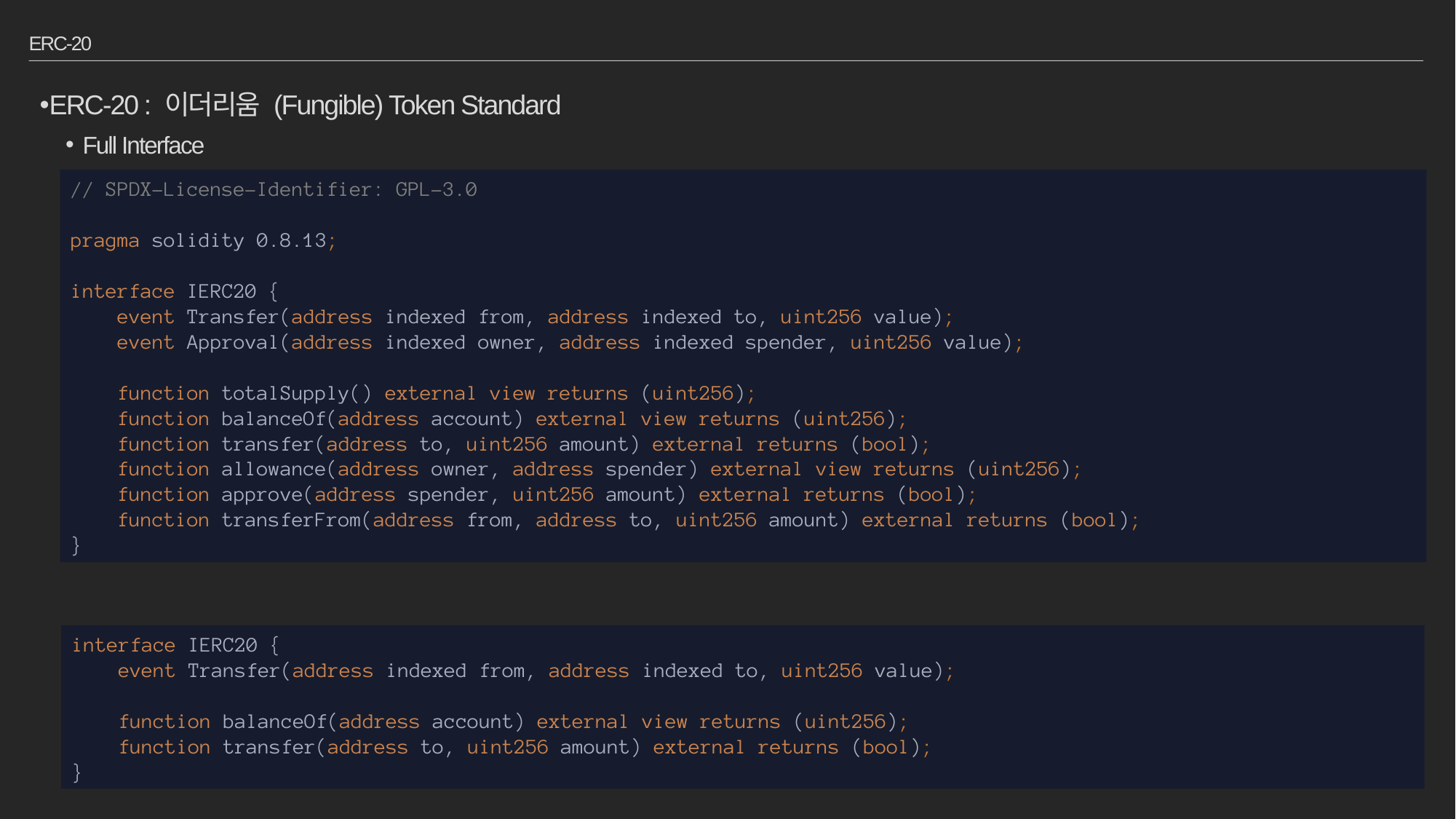

# ERC-20
ERC-20 : 이더리움 (Fungible) Token Standard
Full Interface

Minimum Interface for seminar
// SPDX-License-Identifier: GPL-3.0
pragma solidity 0.8.13;
interface IERC20 {
    event Transfer(address indexed from, address indexed to, uint256 value);
    event Approval(address indexed owner, address indexed spender, uint256 value);
    function totalSupply() external view returns (uint256);
    function balanceOf(address account) external view returns (uint256);
    function transfer(address to, uint256 amount) external returns (bool);
    function allowance(address owner, address spender) external view returns (uint256);
    function approve(address spender, uint256 amount) external returns (bool);
    function transferFrom(address from, address to, uint256 amount) external returns (bool);
}
interface IERC20 {
    event Transfer(address indexed from, address indexed to, uint256 value);
    function balanceOf(address account) external view returns (uint256);
    function transfer(address to, uint256 amount) external returns (bool);
}